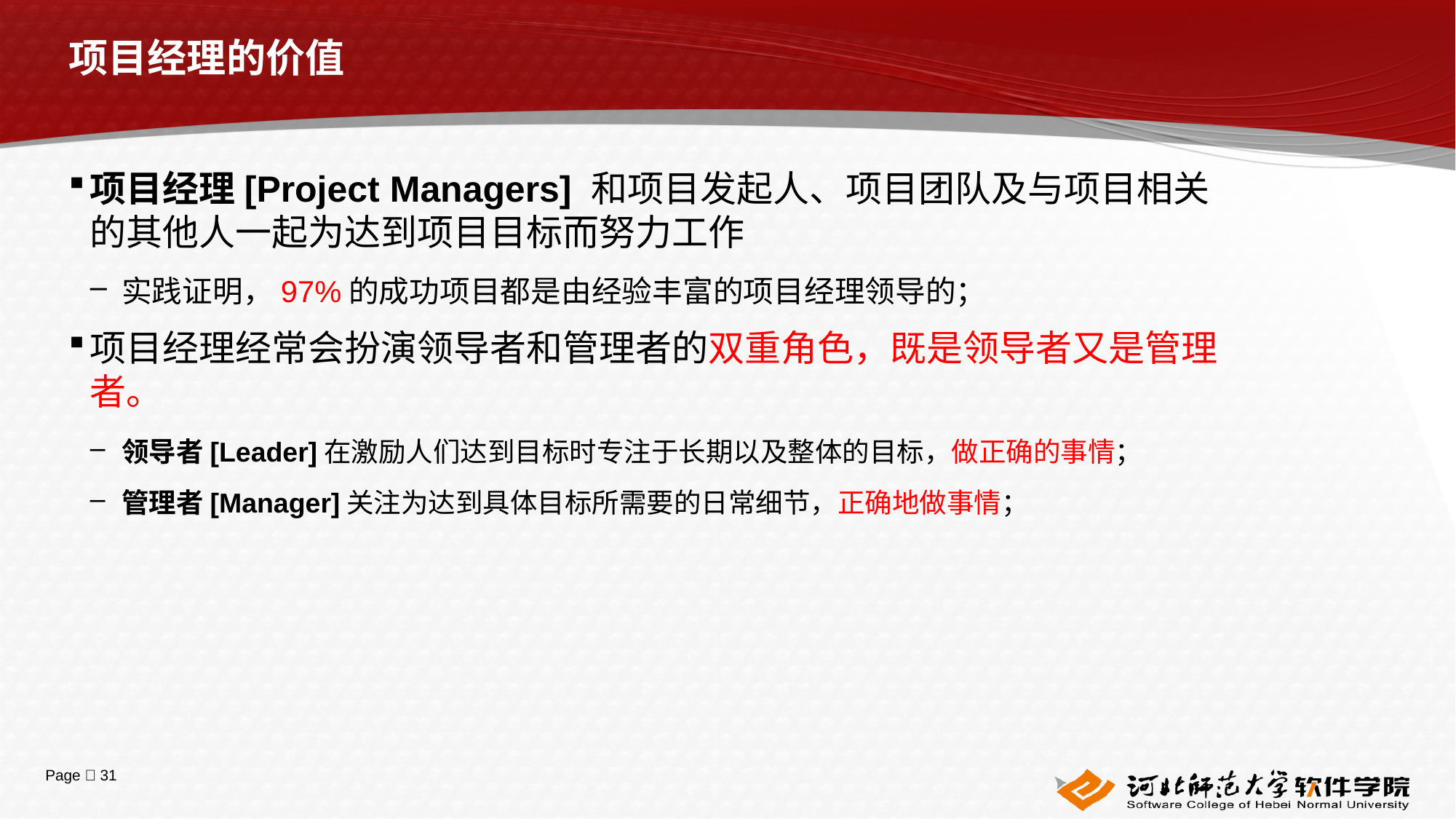

# 项目经理的价值
项目经理[Project Managers] 和项目发起人、项目团队及与项目相关的其他人一起为达到项目目标而努力工作
实践证明，97%的成功项目都是由经验丰富的项目经理领导的；
项目经理经常会扮演领导者和管理者的双重角色，既是领导者又是管理者。
领导者[Leader]在激励人们达到目标时专注于长期以及整体的目标，做正确的事情；
管理者[Manager]关注为达到具体目标所需要的日常细节，正确地做事情；